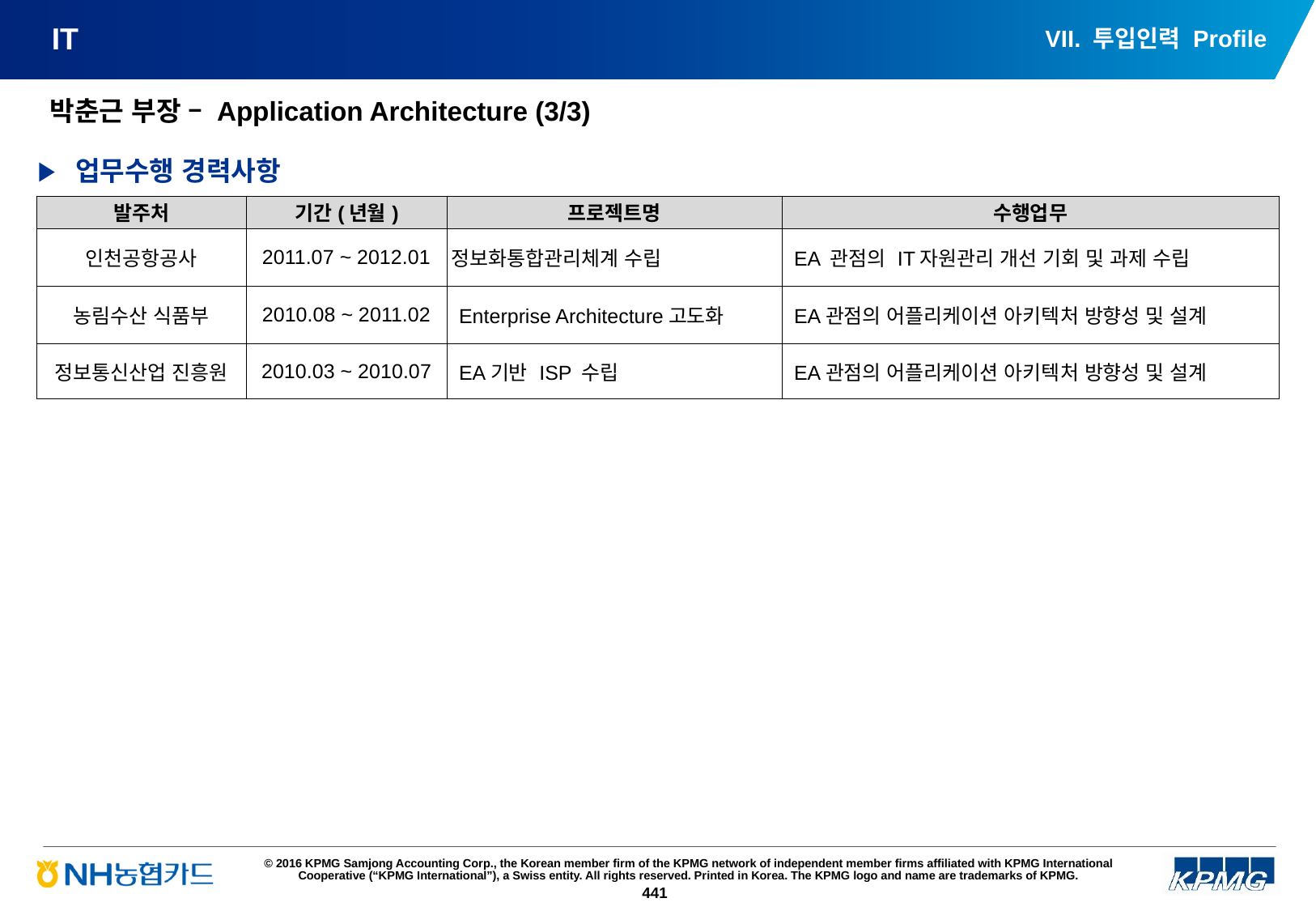

VII. 투입인력 Profile
# IT
박춘근 부장 – Application Architecture (3/3)
업무수행 경력사항
| 발주처 | 기간(년월) | 프로젝트명 | 수행업무 |
| --- | --- | --- | --- |
| 인천공항공사 | 2011.07 ~ 2012.01 | 정보화통합관리체계 수립 | EA 관점의 IT자원관리 개선 기회 및 과제 수립 |
| 농림수산 식품부 | 2010.08 ~ 2011.02 | Enterprise Architecture고도화 | EA관점의 어플리케이션 아키텍처 방향성 및 설계 |
| 정보통신산업 진흥원 | 2010.03 ~ 2010.07 | EA기반 ISP 수립 | EA관점의 어플리케이션 아키텍처 방향성 및 설계 |